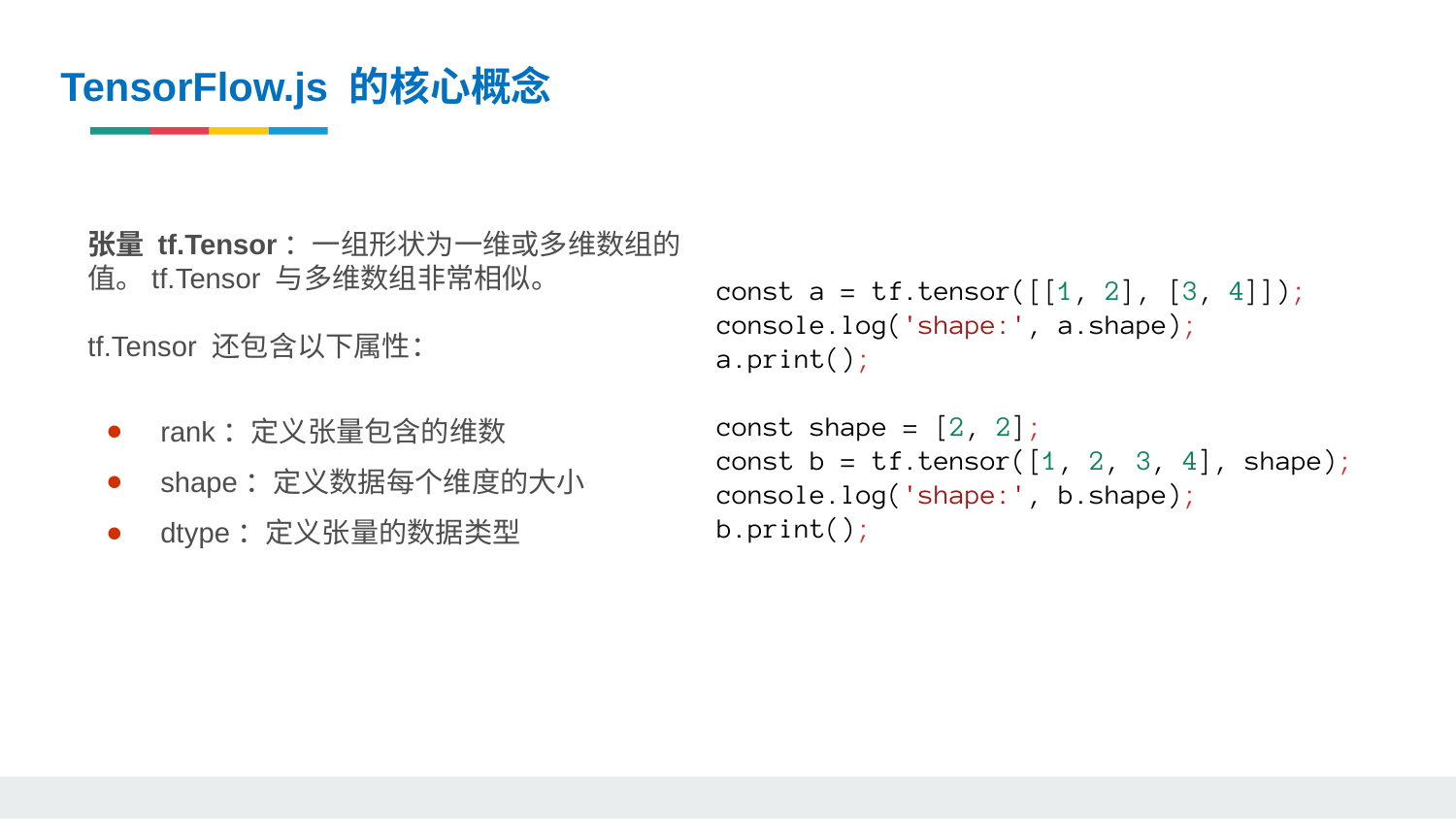

TensorFlow.js 的核心概念
张量 tf.Tensor：一组形状为一维或多维数组的值。tf.Tensor 与多维数组非常相似。

tf.Tensor 还包含以下属性：

rank：定义张量包含的维数
shape：定义数据每个维度的大小
dtype：定义张量的数据类型
const a = tf.tensor([[1, 2], [3, 4]]);
console.log('shape:', a.shape);
a.print();
const shape = [2, 2];
const b = tf.tensor([1, 2, 3, 4], shape);
console.log('shape:', b.shape);
b.print();